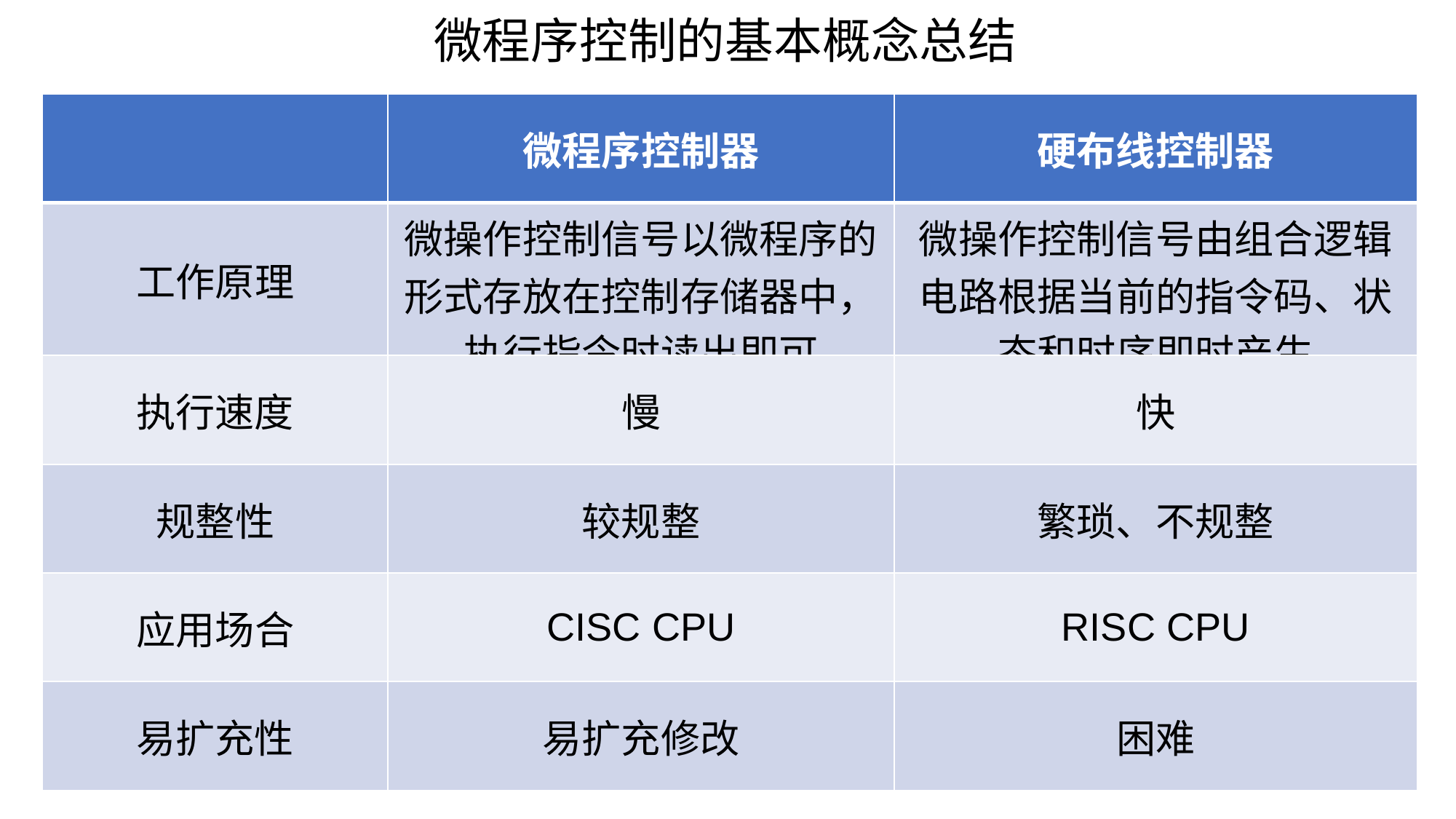

微程序控制的基本概念总结
|  | 微程序控制器 | 硬布线控制器 |
| --- | --- | --- |
| 工作原理 | 微操作控制信号以微程序的形式存放在控制存储器中，执行指令时读出即可 | 微操作控制信号由组合逻辑电路根据当前的指令码、状态和时序即时产生 |
| 执行速度 | 慢 | 快 |
| 规整性 | 较规整 | 繁琐、不规整 |
| 应用场合 | CISC CPU | RISC CPU |
| 易扩充性 | 易扩充修改 | 困难 |